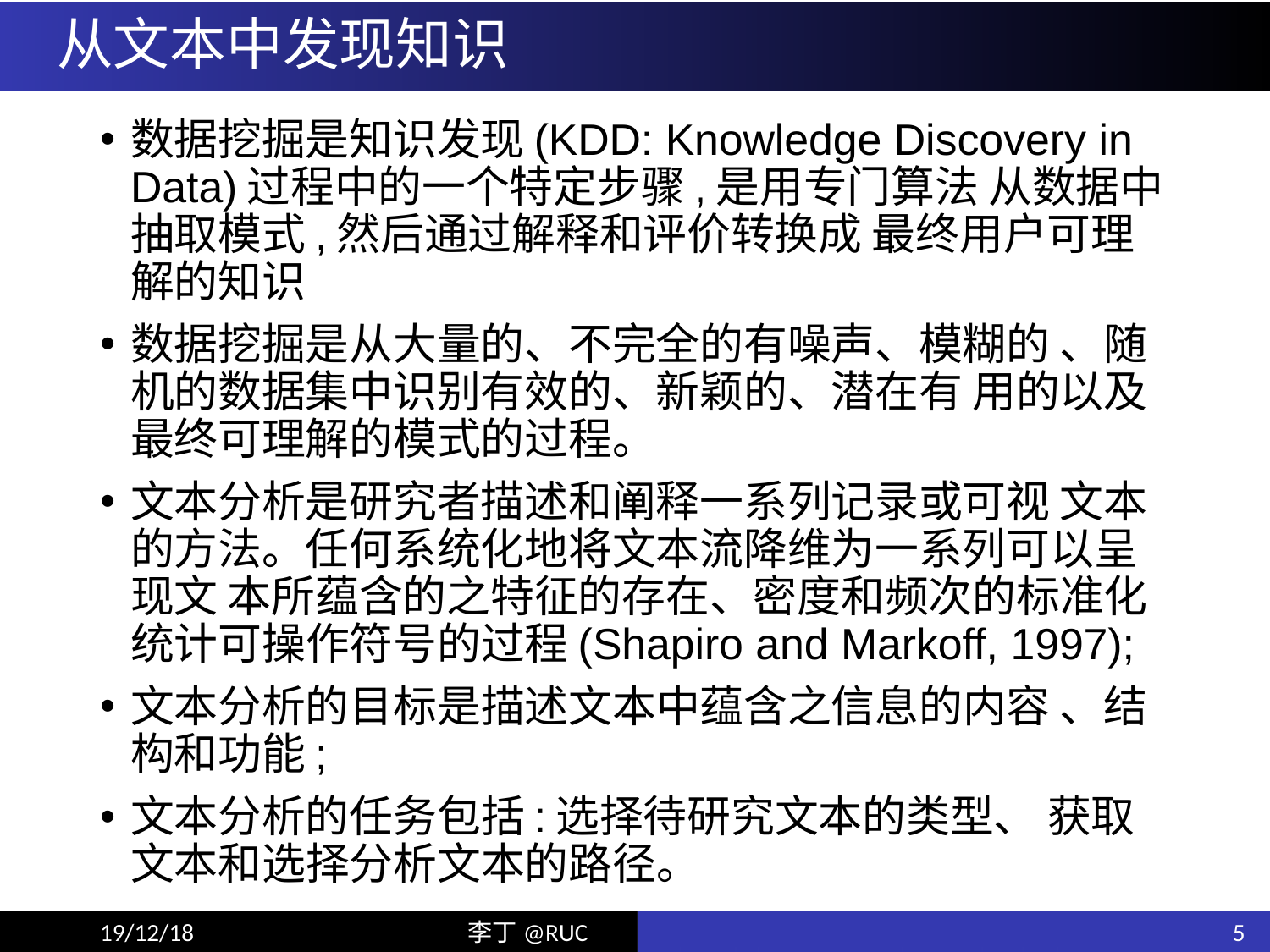

# 从文本中发现知识
数据挖掘是知识发现(KDD: Knowledge Discovery in Data)过程中的一个特定步骤,是用专门算法 从数据中抽取模式,然后通过解释和评价转换成 最终用户可理解的知识
数据挖掘是从大量的、不完全的有噪声、模糊的 、随机的数据集中识别有效的、新颖的、潜在有 用的以及最终可理解的模式的过程。
文本分析是研究者描述和阐释一系列记录或可视 文本的方法。任何系统化地将文本流降维为一系列可以呈现文 本所蕴含的之特征的存在、密度和频次的标准化 统计可操作符号的过程(Shapiro and Markoff, 1997);
文本分析的目标是描述文本中蕴含之信息的内容 、结构和功能;
文本分析的任务包括:选择待研究文本的类型、 获取文本和选择分析文本的路径。
5
19/12/18
李丁@RUC